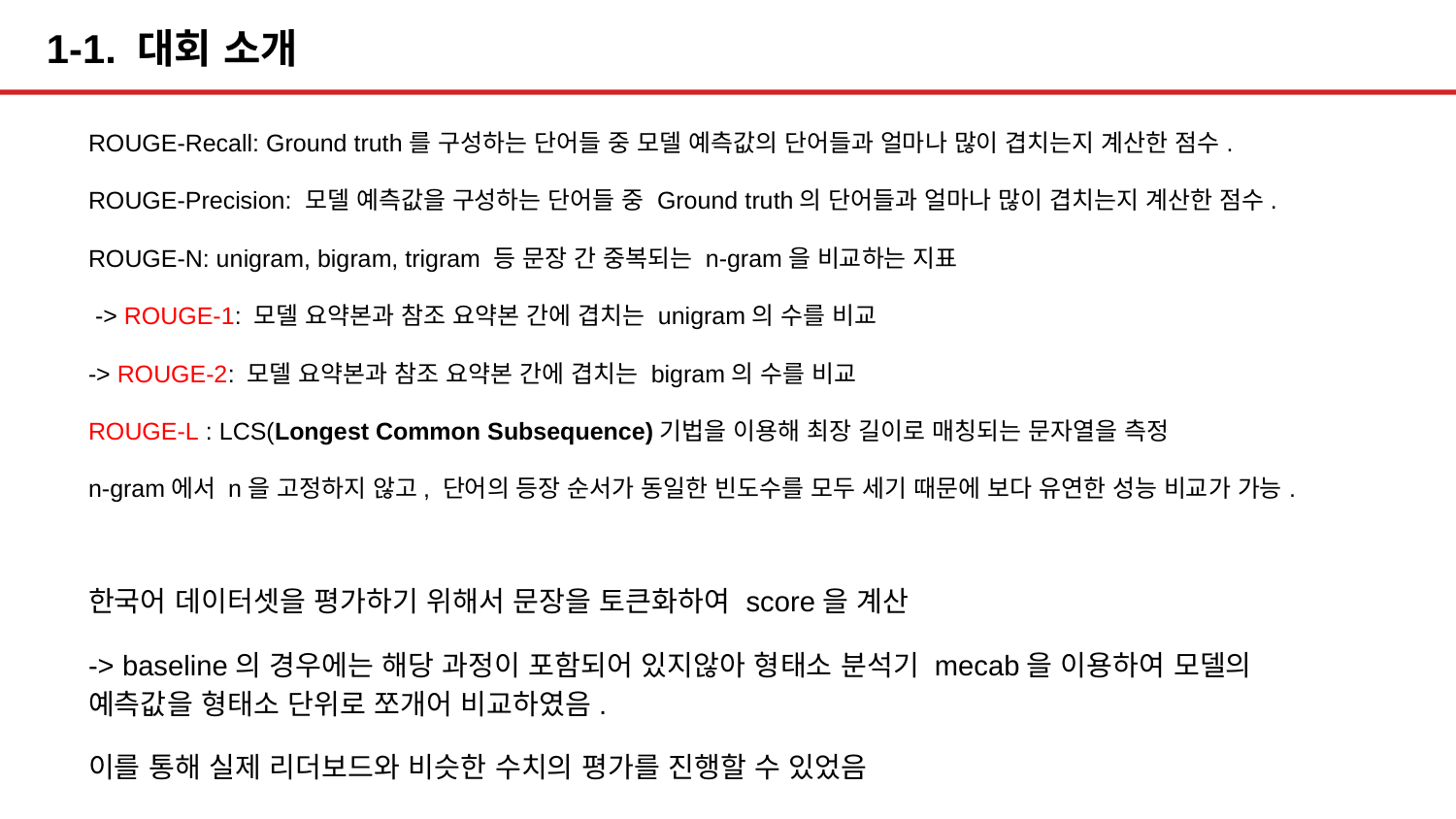

# 1-1. 대회 소개

ROUGE-Recall: Ground truth를 구성하는 단어들 중 모델 예측값의 단어들과 얼마나 많이 겹치는지 계산한 점수.
ROUGE-Precision: 모델 예측값을 구성하는 단어들 중 Ground truth의 단어들과 얼마나 많이 겹치는지 계산한 점수.
ROUGE-N: unigram, bigram, trigram 등 문장 간 중복되는 n-gram을 비교하는 지표
 -> ROUGE-1: 모델 요약본과 참조 요약본 간에 겹치는 unigram의 수를 비교
-> ROUGE-2: 모델 요약본과 참조 요약본 간에 겹치는 bigram의 수를 비교
ROUGE-L : LCS(Longest Common Subsequence)기법을 이용해 최장 길이로 매칭되는 문자열을 측정
n-gram에서 n을 고정하지 않고, 단어의 등장 순서가 동일한 빈도수를 모두 세기 때문에 보다 유연한 성능 비교가 가능.

한국어 데이터셋을 평가하기 위해서 문장을 토큰화하여 score을 계산
-> baseline의 경우에는 해당 과정이 포함되어 있지않아 형태소 분석기 mecab을 이용하여 모델의 예측값을 형태소 단위로 쪼개어 비교하였음.
이를 통해 실제 리더보드와 비슷한 수치의 평가를 진행할 수 있었음